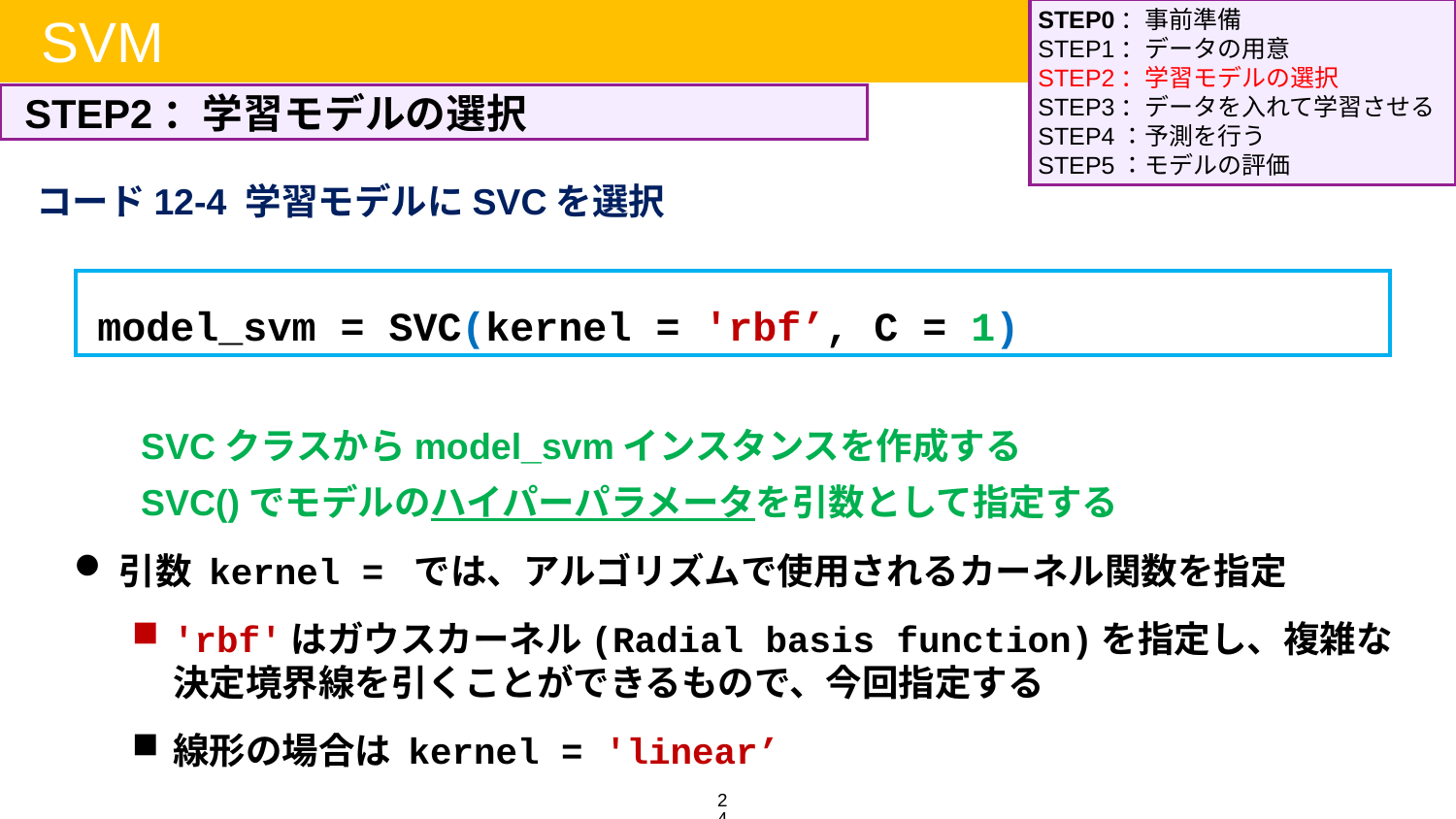

STEP0：事前準備
STEP1：データの用意
STEP2：学習モデルの選択
STEP3：データを入れて学習させる
STEP4：予測を行う
STEP5：モデルの評価
SVM
STEP2：学習モデルの選択
コード12-4 学習モデルにSVCを選択
model_svm = SVC(kernel = 'rbf’, C = 1)
SVCクラスからmodel_svmインスタンスを作成する
SVC()でモデルのハイパーパラメータを引数として指定する
引数 kernel = では、アルゴリズムで使用されるカーネル関数を指定
'rbf'はガウスカーネル(Radial basis function)を指定し、複雑な決定境界線を引くことができるもので、今回指定する
線形の場合は kernel = 'linear’
24